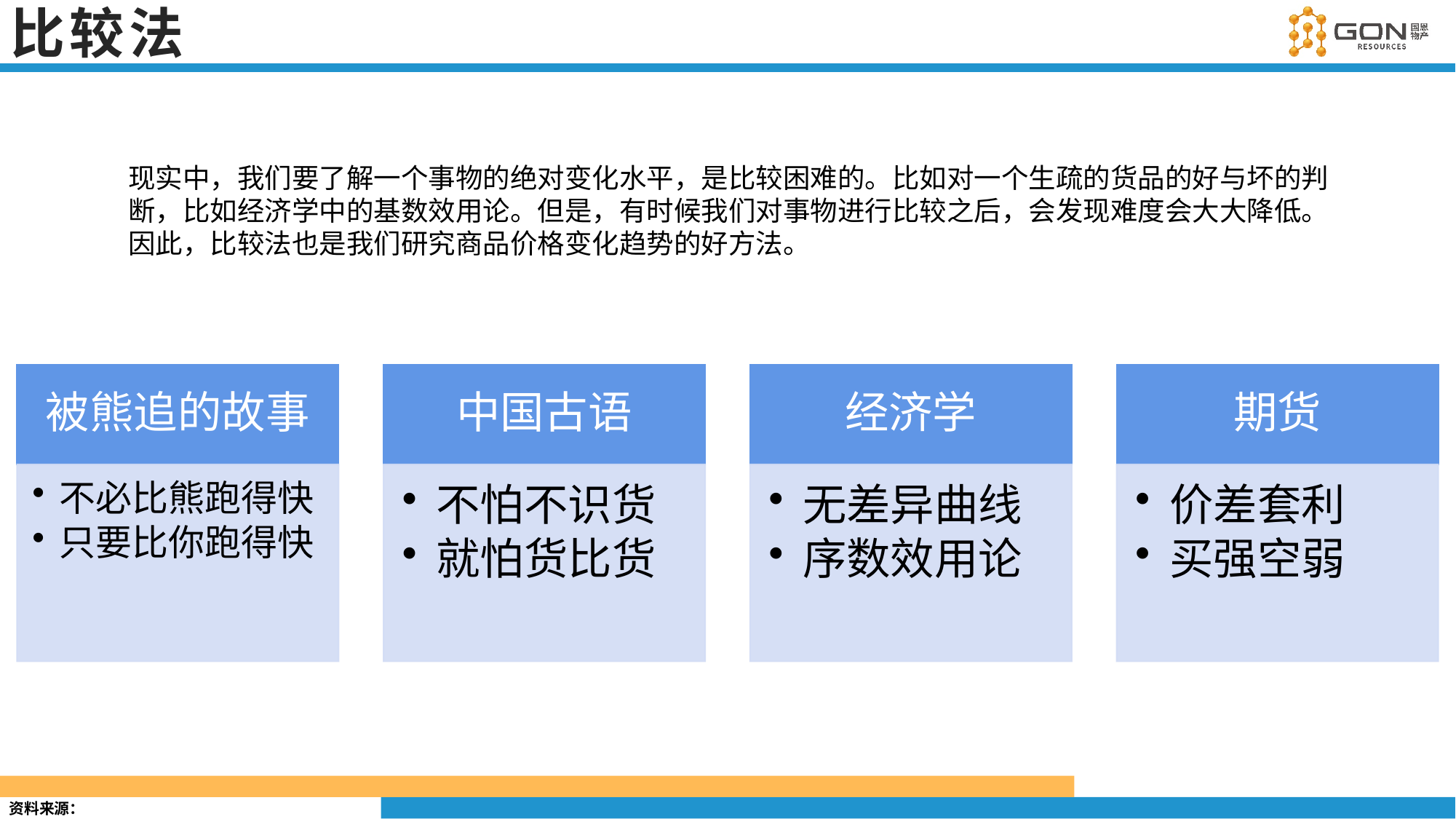

# 比较法
现实中，我们要了解一个事物的绝对变化水平，是比较困难的。比如对一个生疏的货品的好与坏的判断，比如经济学中的基数效用论。但是，有时候我们对事物进行比较之后，会发现难度会大大降低。因此，比较法也是我们研究商品价格变化趋势的好方法。
被熊追的故事
不必比熊跑得快
只要比你跑得快
中国古语
不怕不识货
就怕货比货
经济学
无差异曲线
序数效用论
期货
价差套利
买强空弱